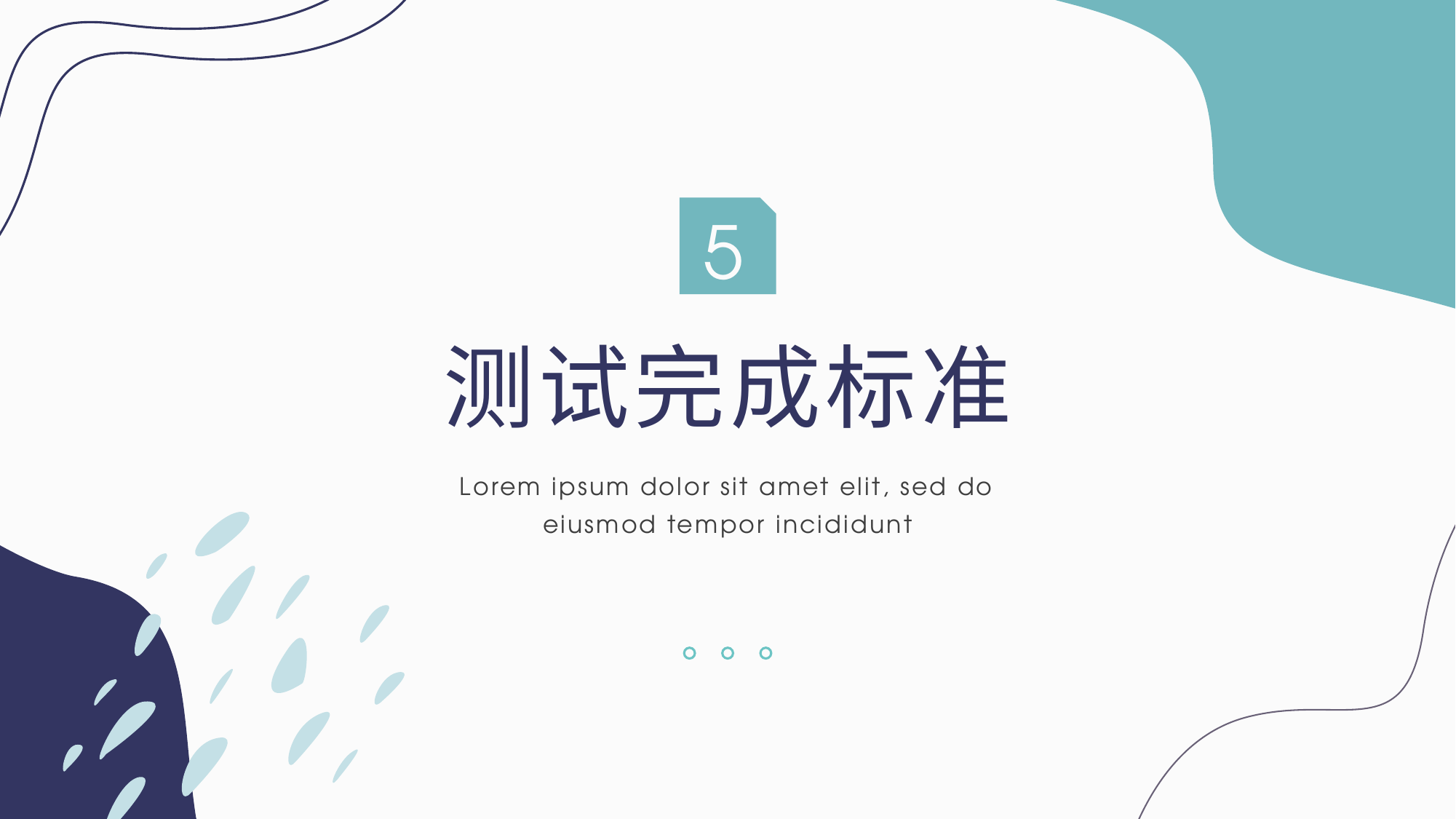

5
测试完成标准
Lorem ipsum dolor sit amet elit, sed do eiusmod tempor incididunt